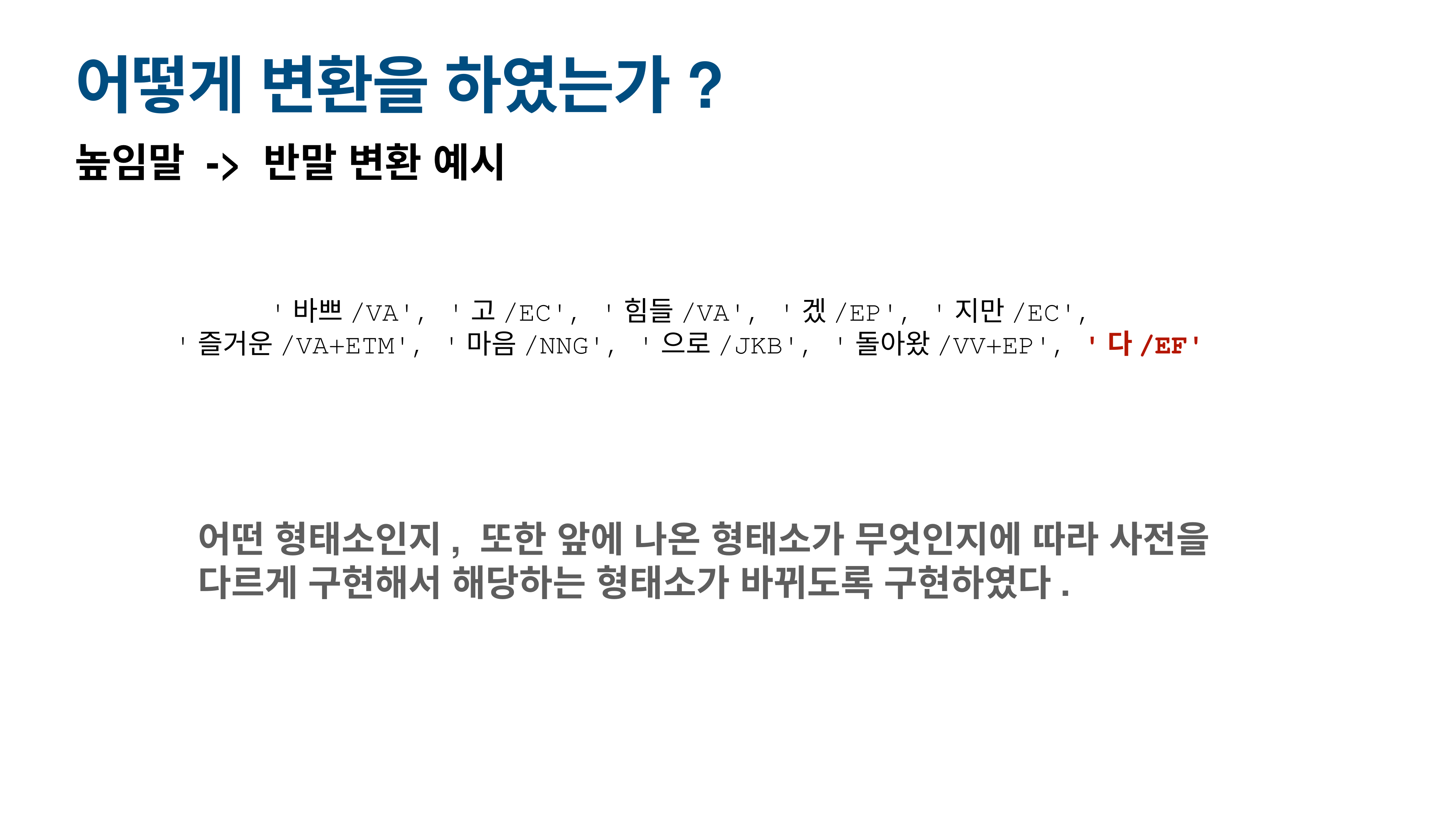

# 어떻게 변환을 하였는가?
높임말 -> 반말 변환 예시
'바쁘/VA', '고/EC', '힘들/VA', '겠/EP', '지만/EC',
'즐거운/VA+ETM', '마음/NNG', '으로/JKB', '돌아왔/VV+EP', '다/EF'
어떤 형태소인지, 또한 앞에 나온 형태소가 무엇인지에 따라 사전을 다르게 구현해서 해당하는 형태소가 바뀌도록 구현하였다.